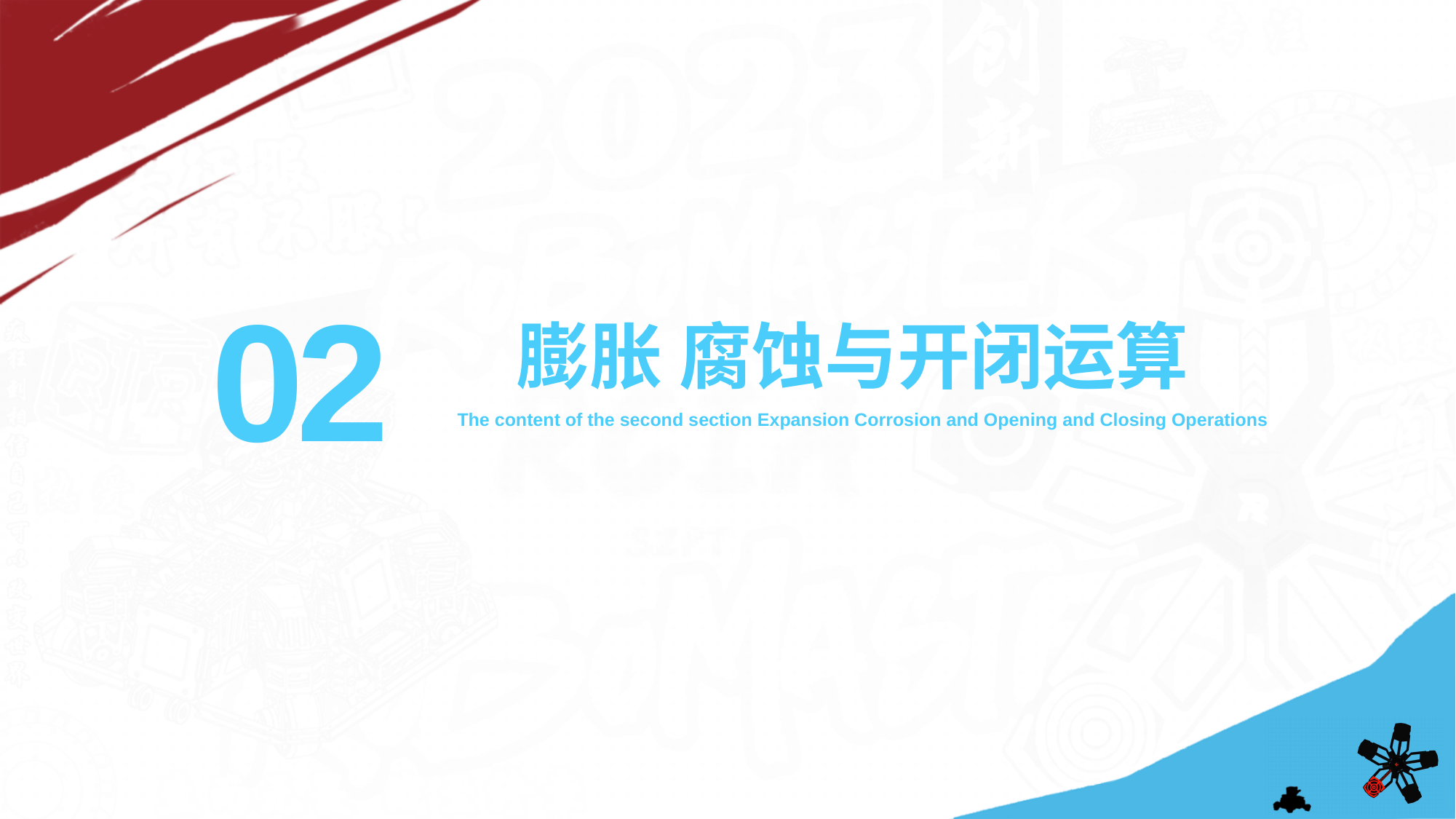

02
膨胀 腐蚀与开闭运算
The content of the second section Expansion Corrosion and Opening and Closing Operations